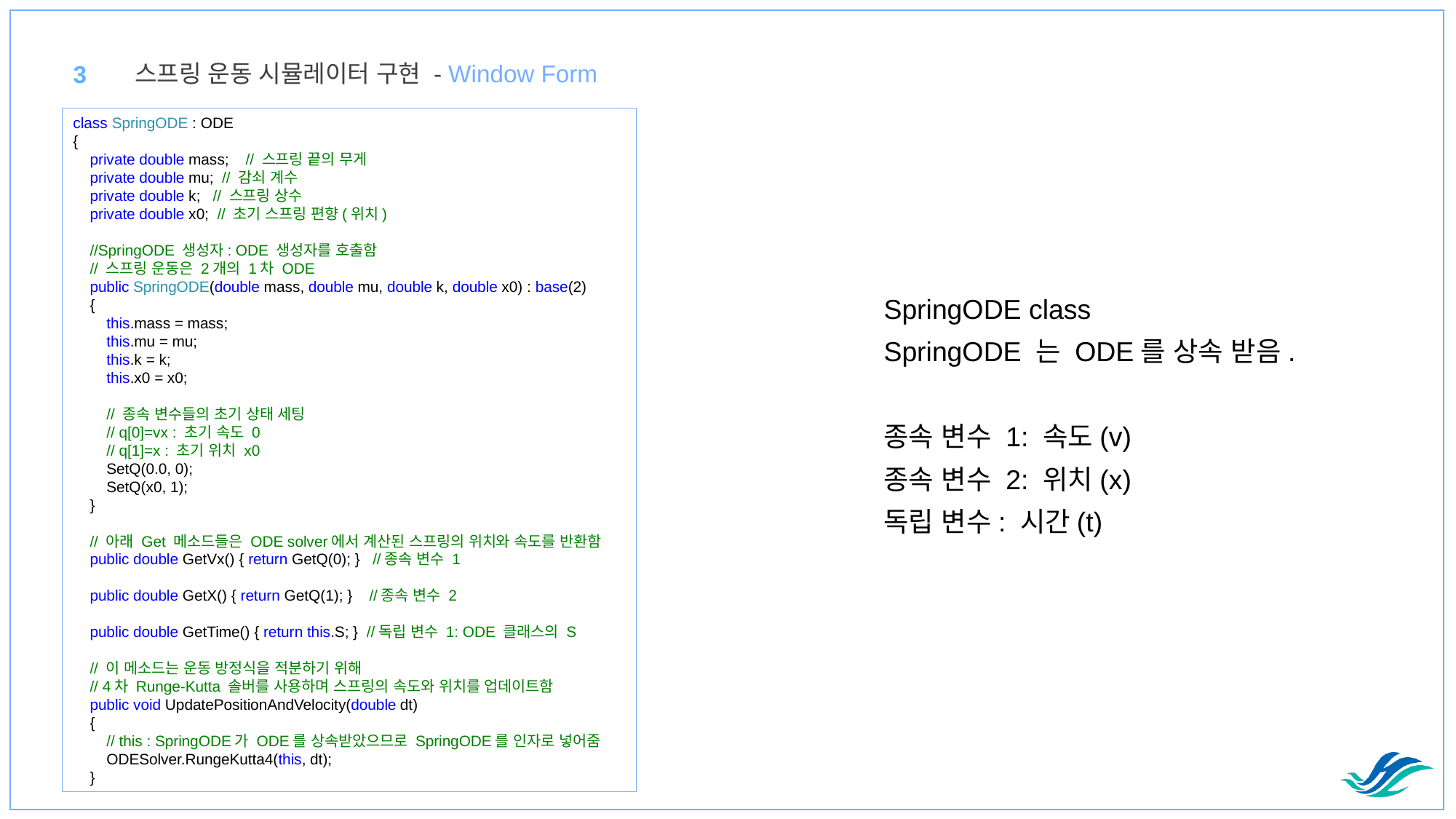

스프링 운동 시뮬레이터 구현 - Window Form
3
class SpringODE : ODE
{
    private double mass;    // 스프링 끝의 무게
    private double mu;  // 감쇠 계수
    private double k;   // 스프링 상수
    private double x0;  // 초기 스프링 편향(위치)

    //SpringODE 생성자: ODE 생성자를 호출함
    // 스프링 운동은 2개의 1차 ODE
    public SpringODE(double mass, double mu, double k, double x0) : base(2)
    {
        this.mass = mass;
        this.mu = mu;
        this.k = k;
        this.x0 = x0;

        // 종속 변수들의 초기 상태 세팅
        // q[0]=vx : 초기 속도 0
        // q[1]=x : 초기 위치 x0
        SetQ(0.0, 0);
        SetQ(x0, 1);
    }

    // 아래 Get 메소드들은 ODE solver에서 계산된 스프링의 위치와 속도를 반환함
    public double GetVx() { return GetQ(0); }   //종속 변수 1

    public double GetX() { return GetQ(1); }    //종속 변수 2

    public double GetTime() { return this.S; }  //독립 변수 1: ODE 클래스의 S

    // 이 메소드는 운동 방정식을 적분하기 위해
    // 4차 Runge-Kutta 솔버를 사용하며 스프링의 속도와 위치를 업데이트함
    public void UpdatePositionAndVelocity(double dt)
    {
        // this : SpringODE가 ODE를 상속받았으므로 SpringODE를 인자로 넣어줌
        ODESolver.RungeKutta4(this, dt);
    }
SpringODE class
SpringODE 는 ODE를 상속 받음.

종속 변수 1: 속도(v)
종속 변수 2: 위치(x)
독립 변수: 시간(t)